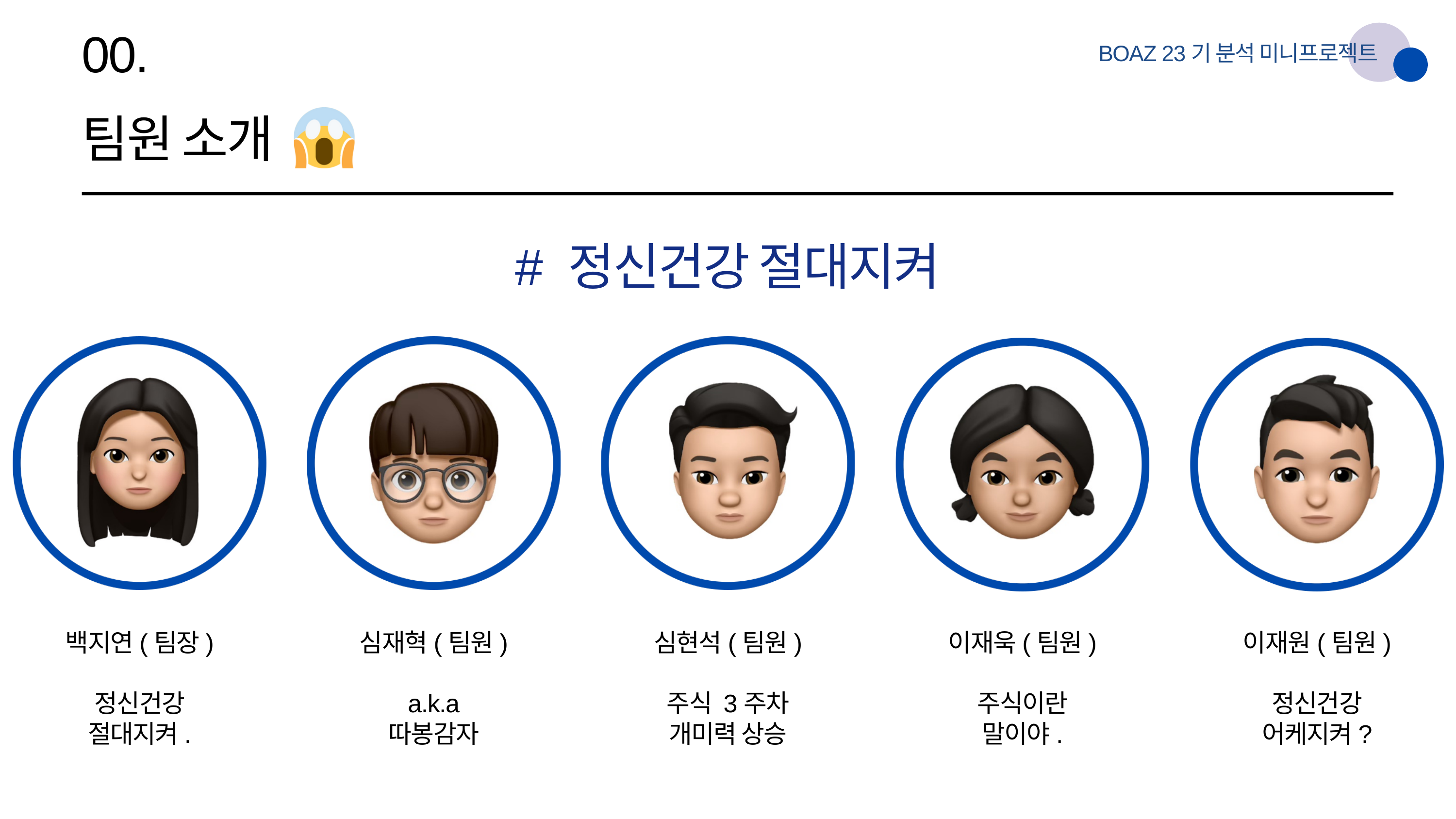

00.

BOAZ 23기 분석 미니프로젝트

팀원 소개

# 정신건강 절대지켜

백지연(팀장)

정신건강
절대지켜.
심재혁(팀원)

a.k.a
따봉감자

심현석(팀원)

주식 3주차
개미력 상승
이재욱(팀원)

주식이란
말이야.
이재원(팀원)

정신건강
어케지켜?